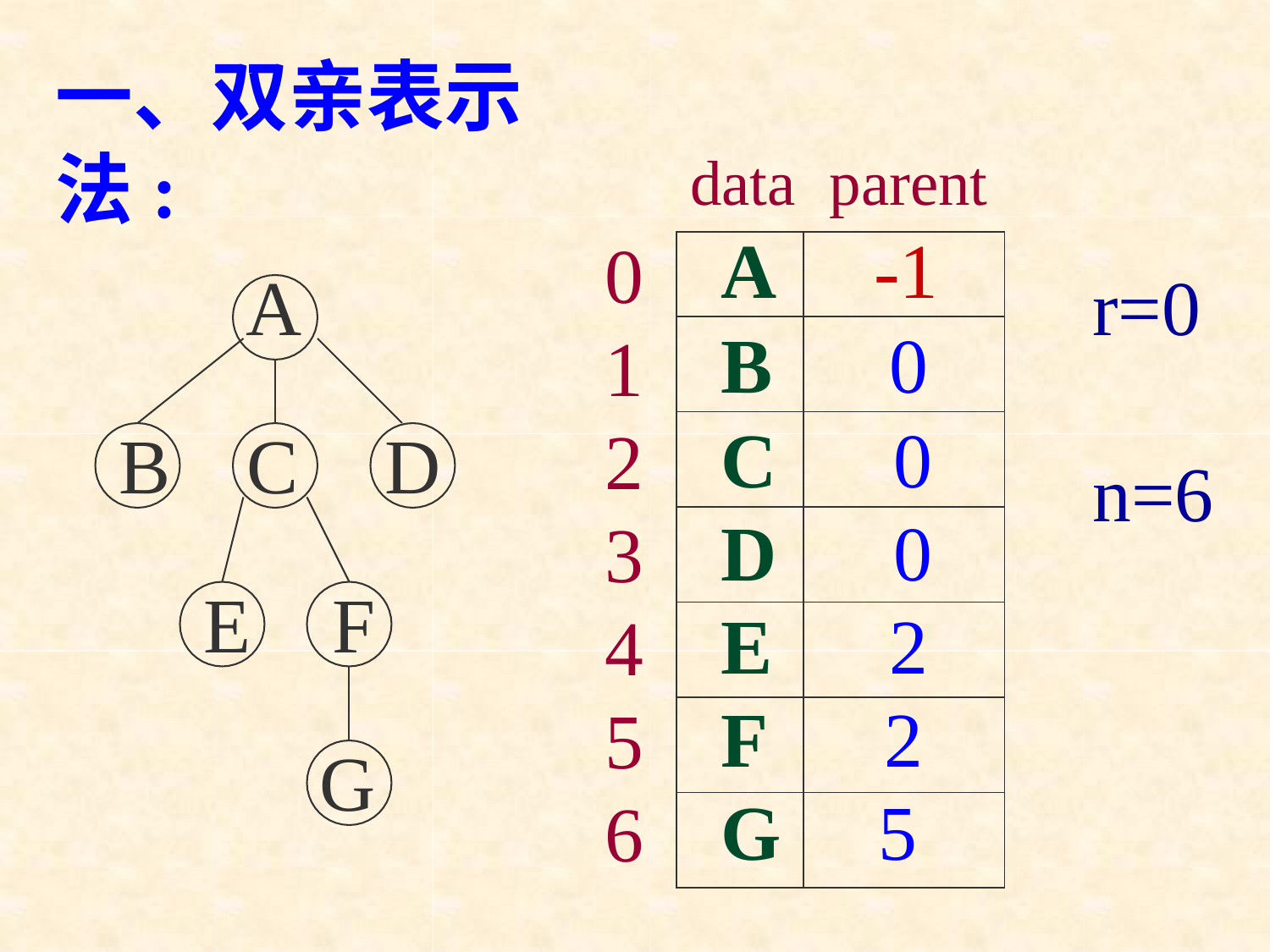

# 一、双亲表示法:
data	parent
0
1
2
3
4
5
6
| A | -1 |
| --- | --- |
| B | 0 |
| C | 0 |
| D | 0 |
| E | 2 |
| F | 2 |
| G | 5 |
A
r=0  n=6

B	C	D

E	F

G